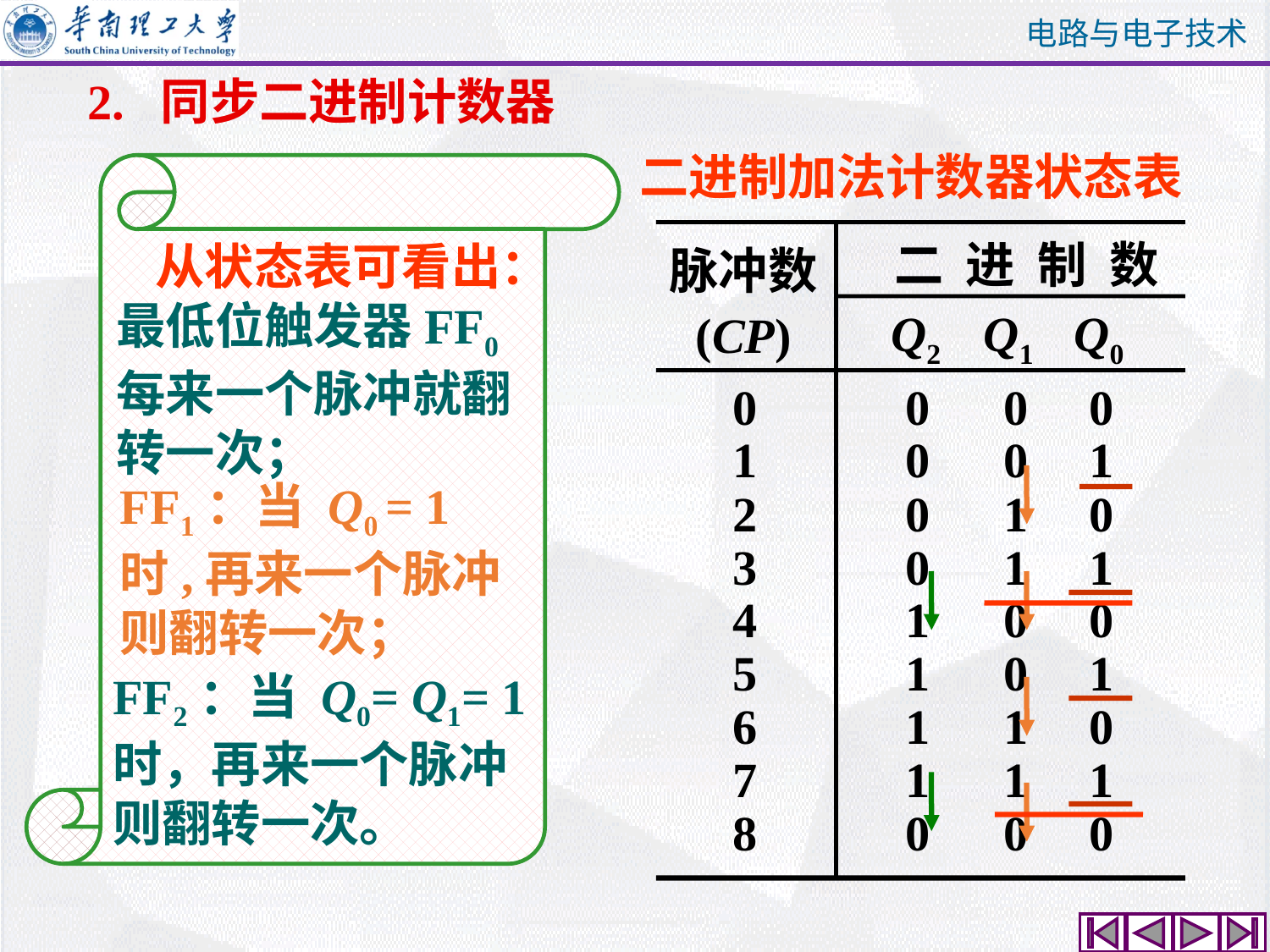

2.  同步二进制计数器
二进制加法计数器状态表

从状态表可看出：

   二  进  制  数
   Q2   Q1   Q0
脉冲数
(CP)
最低位触发器FF0每来一个脉冲就翻转一次；

0            0      0     0
1            0      0     1
2            0      1     0
3            0      1     1
4            1      0     0
5            1      0     1
6            1      1     0
7            1      1     1
8            0      0     0
FF1：当 Q0 = 1 时,再来一个脉冲则翻转一次；

FF2：当 Q0= Q1= 1时，再来一个脉冲则翻转一次。